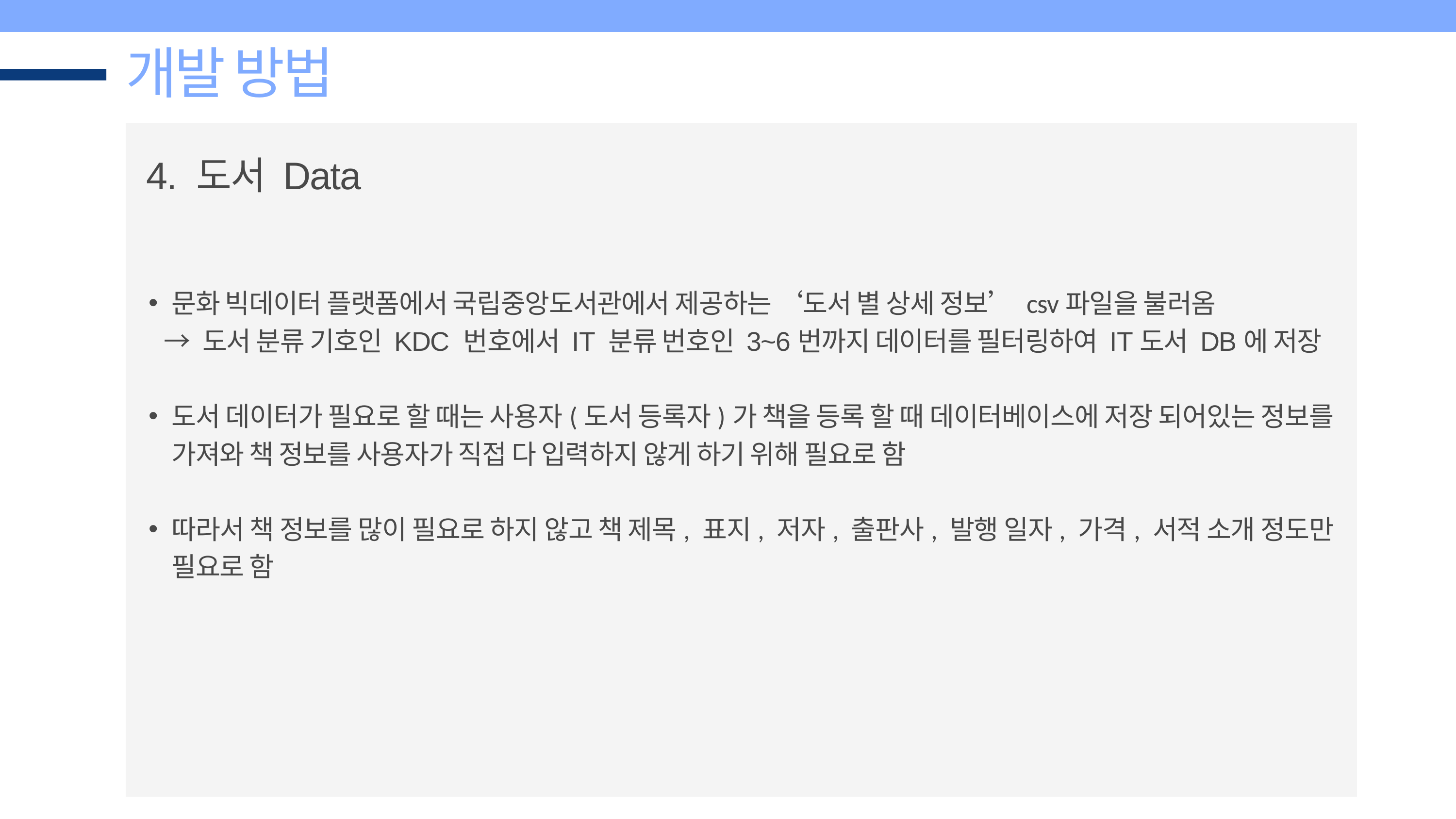

개발 방법

    4. 도서 Data

문화 빅데이터 플랫폼에서 국립중앙도서관에서 제공하는 ‘도서 별 상세 정보’ csv파일을 불러옴
       → 도서 분류 기호인 KDC 번호에서 IT 분류 번호인 3~6번까지 데이터를 필터링하여 IT도서 DB에 저장

도서 데이터가 필요로 할 때는 사용자(도서 등록자)가 책을 등록 할 때 데이터베이스에 저장 되어있는 정보를 가져와 책 정보를 사용자가 직접 다 입력하지 않게 하기 위해 필요로 함

따라서 책 정보를 많이 필요로 하지 않고 책 제목, 표지, 저자, 출판사, 발행 일자, 가격, 서적 소개 정도만 필요로 함